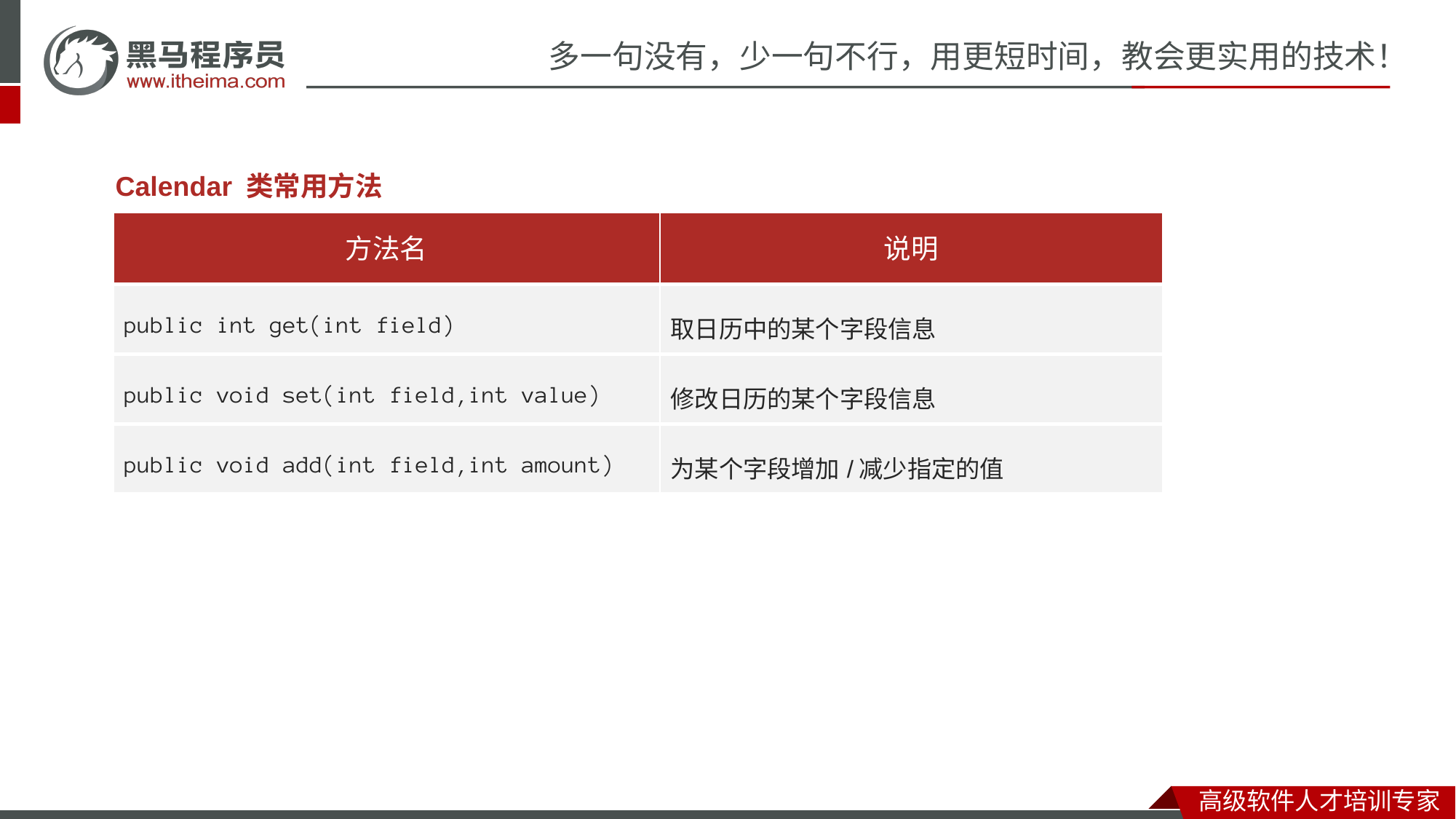

Calendar 类常用方法
| 方法名 | 说明 |
| --- | --- |
| public int get(int field) | 取日历中的某个字段信息 |
| public void set(int field,int value) | 修改日历的某个字段信息 |
| public void add(int field,int amount) | 为某个字段增加/减少指定的值 |